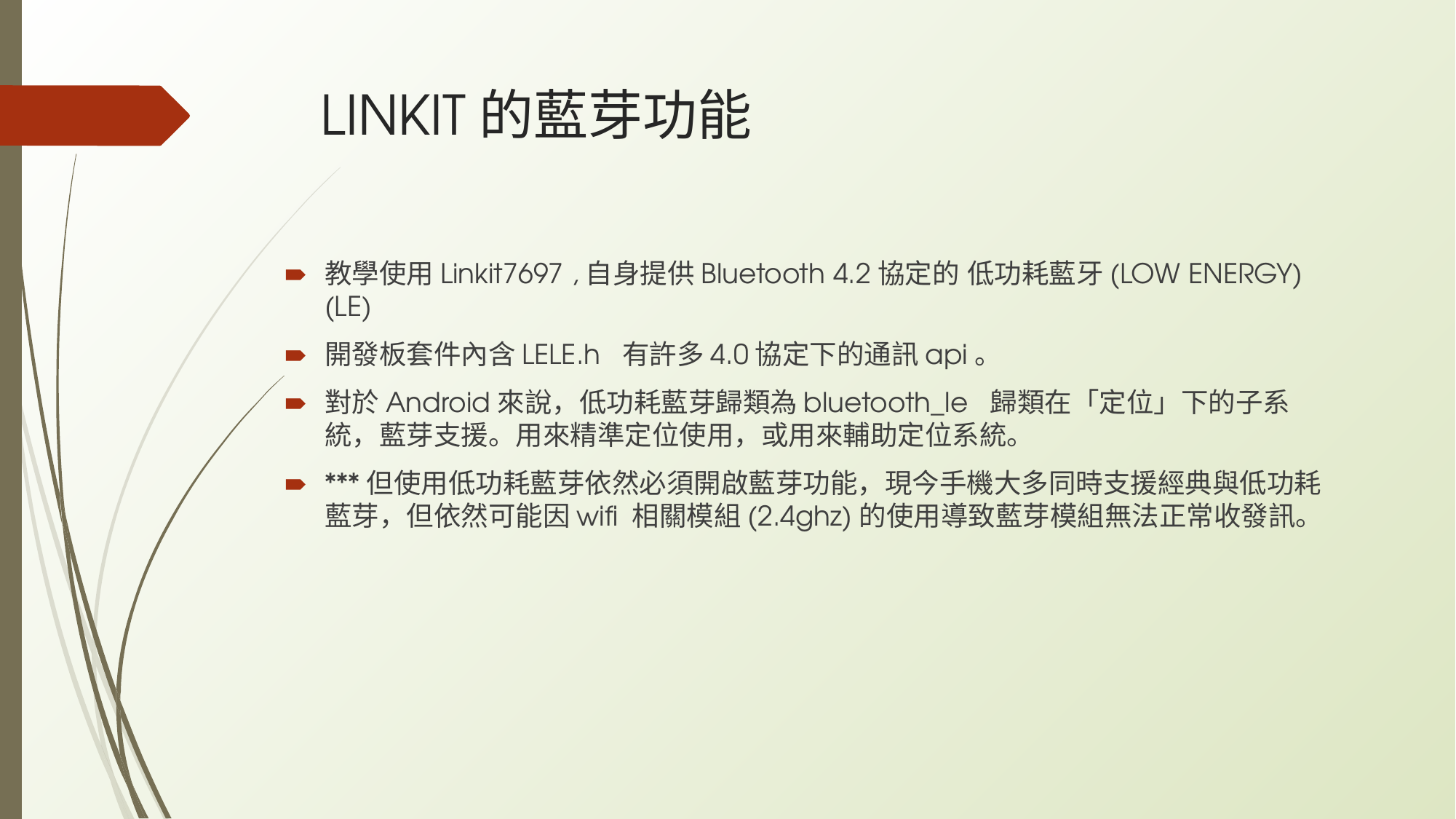

# LINKIT的藍芽功能
教學使用Linkit7697 ,自身提供Bluetooth 4.2協定的 低功耗藍牙(LOW ENERGY)(LE)
開發板套件內含LELE.h  有許多4.0協定下的通訊api。
對於Android來說，低功耗藍芽歸類為bluetooth_le  歸類在「定位」下的子系統，藍芽支援。用來精準定位使用，或用來輔助定位系統。
***但使用低功耗藍芽依然必須開啟藍芽功能，現今手機大多同時支援經典與低功耗藍芽，但依然可能因wifi 相關模組(2.4ghz)的使用導致藍芽模組無法正常收發訊。